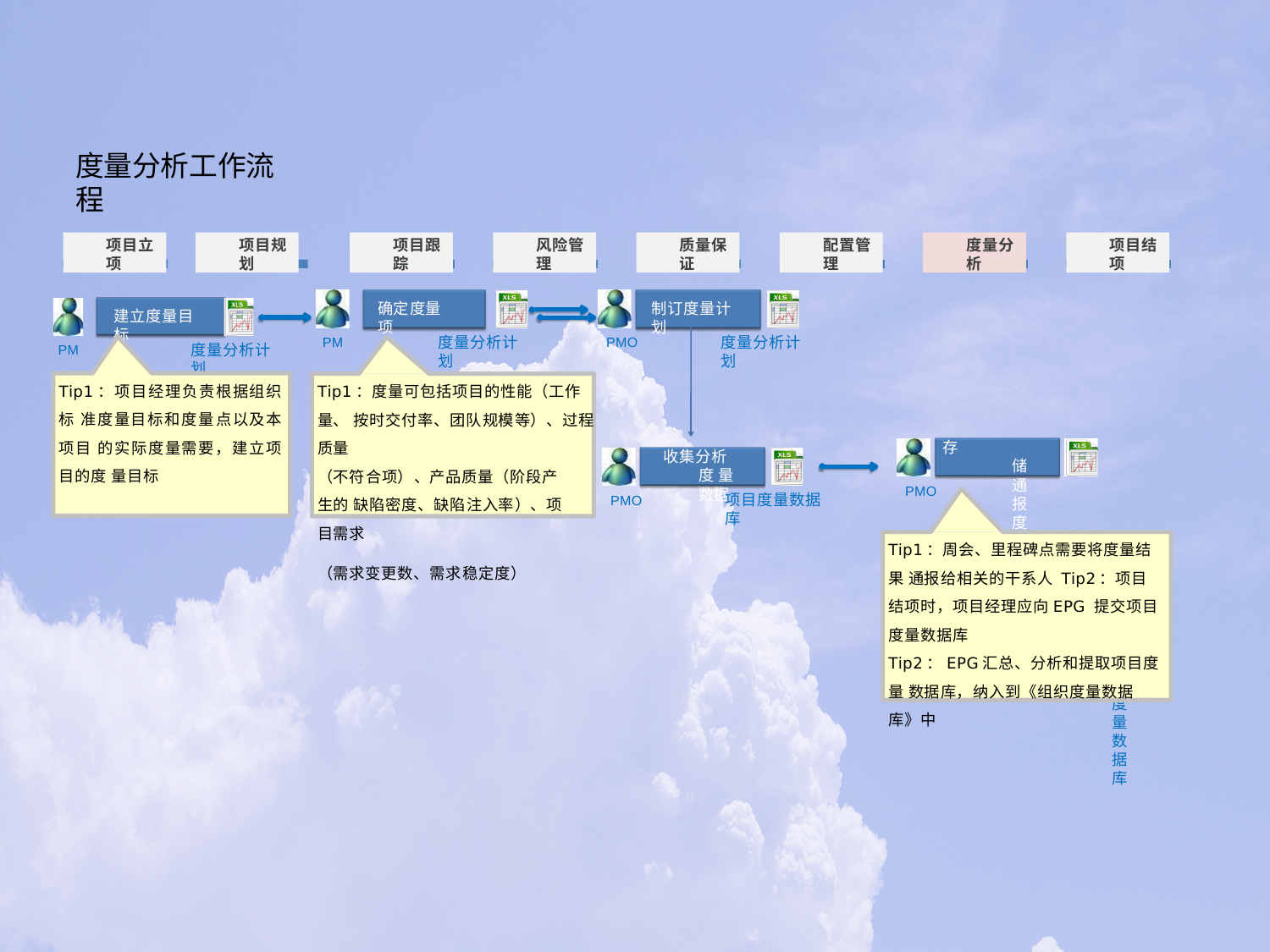

# 度量分析工作流程
项目立项
项目规划
项目跟踪
风险管理
质量保证
配置管理
度量分析
项目结项

确定度量项
制订度量计划

建立度量目标

度量分析计划
度量分析计划
PM
PMO

度量分析计划
PM
Tip1：项目经理负责根据组织标 准度量目标和度量点以及本项目 的实际度量需要，建立项目的度 量目标
Tip1：度量可包括项目的性能（工作量、 按时交付率、团队规模等）、过程质量
（不符合项）、产品质量（阶段产生的 缺陷密度、缺陷注入率）、项目需求
（需求变更数、需求稳定度）

存储通报度量分 析结果
项目度量数据库

收集分析度 量数据

PMO

项目度量数据库
PMO
Tip1：周会、里程碑点需要将度量结果 通报给相关的干系人 Tip2：项目结项时，项目经理应向EPG 提交项目度量数据库
Tip2：EPG汇总、分析和提取项目度量 数据库，纳入到《组织度量数据库》中
17